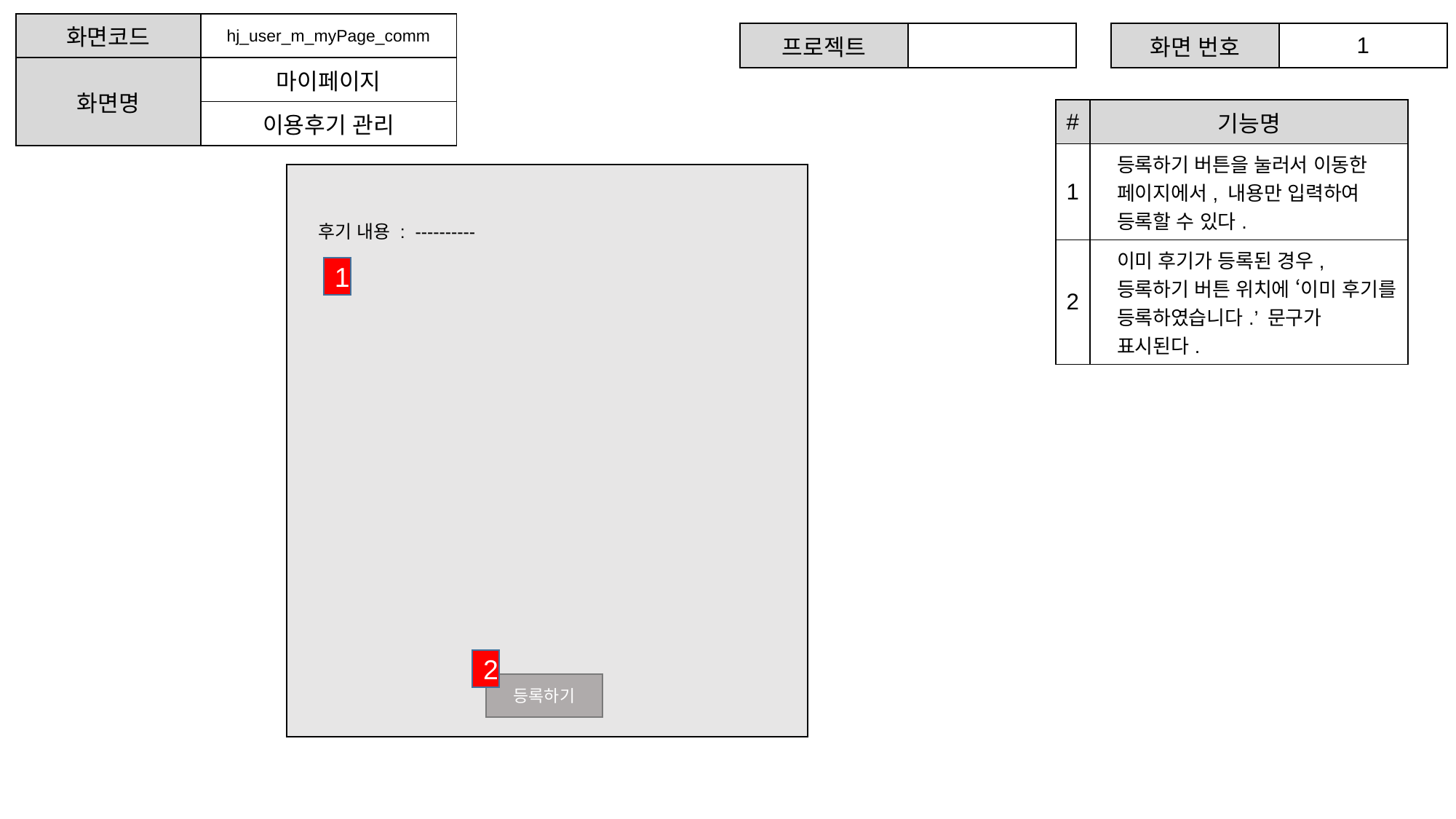

| 화면코드 | hj\_user\_m\_myPage\_comm |
| --- | --- |
| 화면명 | 마이페이지 |
|  | 이용후기 관리 |
| 프로젝트 |  |
| --- | --- |
| 화면 번호 | 1 |
| --- | --- |
| # | 기능명 |
| --- | --- |
| 1 | 등록하기 버튼을 눌러서 이동한 페이지에서, 내용만 입력하여 등록할 수 있다. |
| 2 | 이미 후기가 등록된 경우, 등록하기 버튼 위치에 ‘이미 후기를 등록하였습니다.’ 문구가 표시된다. |

1
후기 내용 :  ----------
1
2
등록하기